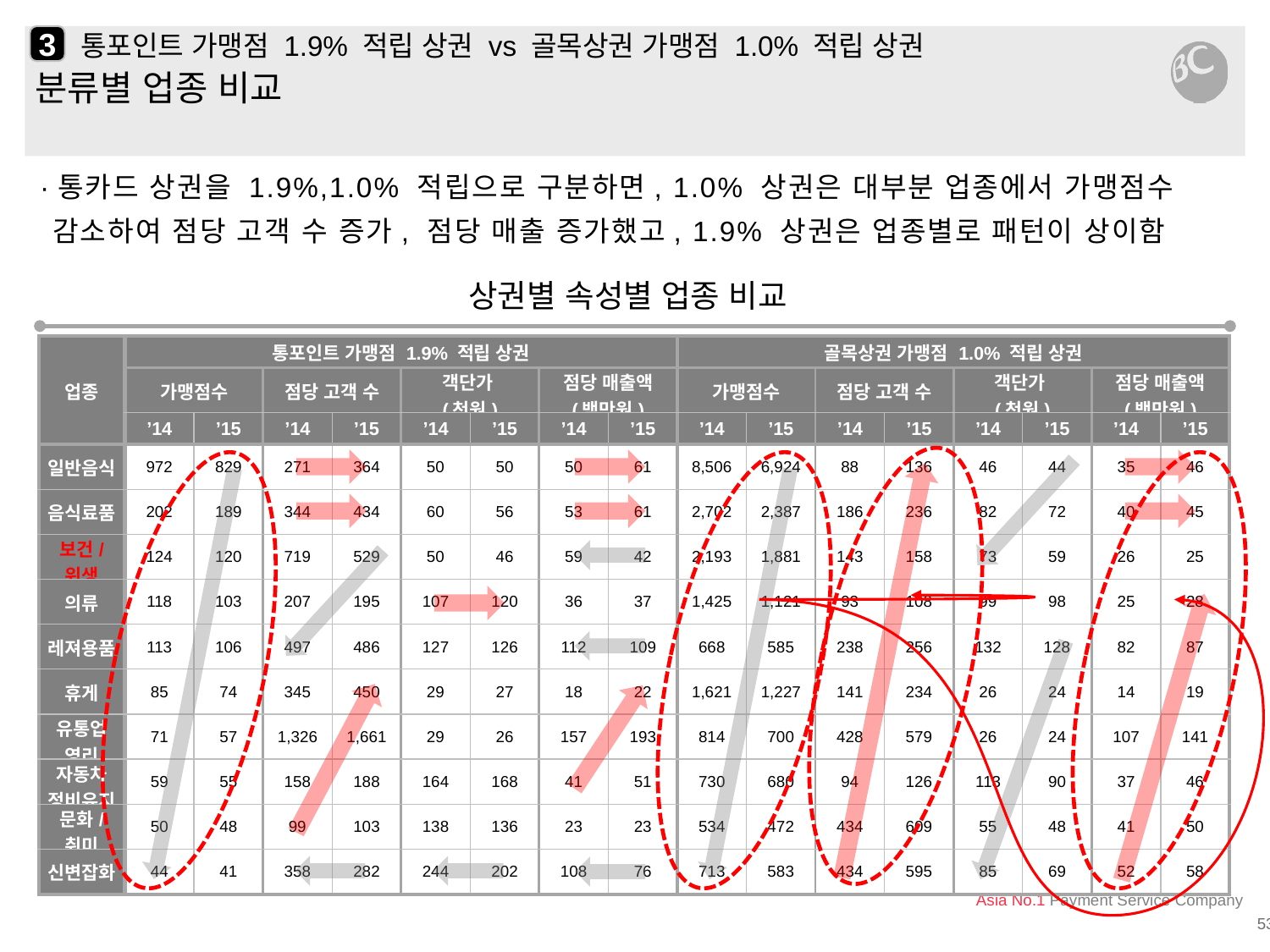

3
# 통포인트 가맹점 1.9% 적립 상권 vs 골목상권 가맹점 1.0% 적립 상권
분류별 업종 비교
·통카드 상권을 1.9%,1.0% 적립으로 구분하면, 1.0% 상권은 대부분 업종에서 가맹점수 감소하여 점당 고객 수 증가, 점당 매출 증가했고, 1.9% 상권은 업종별로 패턴이 상이함
상권별 속성별 업종 비교
| 업종 | 통포인트 가맹점 1.9% 적립 상권 |  |  |  |  |  |  |  | 골목상권 가맹점 1.0% 적립 상권 |  |  |  |  |  |  |  |
| --- | --- | --- | --- | --- | --- | --- | --- | --- | --- | --- | --- | --- | --- | --- | --- | --- |
|  | 가맹점수 |  | 점당 고객 수 |  | 객단가 (천원) |  | 점당 매출액 (백만원) |  | 가맹점수 |  | 점당 고객 수 |  | 객단가 (천원) |  | 점당 매출액 (백만원) |  |
|  | ’14 | ’15 | ’14 | ’15 | ’14 | ’15 | ’14 | ’15 | ’14 | ’15 | ’14 | ’15 | ’14 | ’15 | ’14 | ’15 |
| 일반음식 | 972 | 829 | 271 | 364 | 50 | 50 | 50 | 61 | 8,506 | 6,924 | 88 | 136 | 46 | 44 | 35 | 46 |
| 음식료품 | 202 | 189 | 344 | 434 | 60 | 56 | 53 | 61 | 2,702 | 2,387 | 186 | 236 | 82 | 72 | 40 | 45 |
| 보건/ 위생 | 124 | 120 | 719 | 529 | 50 | 46 | 59 | 42 | 2,193 | 1,881 | 143 | 158 | 73 | 59 | 26 | 25 |
| 의류 | 118 | 103 | 207 | 195 | 107 | 120 | 36 | 37 | 1,425 | 1,121 | 93 | 108 | 99 | 98 | 25 | 28 |
| 레져용품 | 113 | 106 | 497 | 486 | 127 | 126 | 112 | 109 | 668 | 585 | 238 | 256 | 132 | 128 | 82 | 87 |
| 휴게 | 85 | 74 | 345 | 450 | 29 | 27 | 18 | 22 | 1,621 | 1,227 | 141 | 234 | 26 | 24 | 14 | 19 |
| 유통업 영리 | 71 | 57 | 1,326 | 1,661 | 29 | 26 | 157 | 193 | 814 | 700 | 428 | 579 | 26 | 24 | 107 | 141 |
| 자동차 정비유지 | 59 | 55 | 158 | 188 | 164 | 168 | 41 | 51 | 730 | 680 | 94 | 126 | 113 | 90 | 37 | 46 |
| 문화/ 취미 | 50 | 48 | 99 | 103 | 138 | 136 | 23 | 23 | 534 | 472 | 434 | 609 | 55 | 48 | 41 | 50 |
| 신변잡화 | 44 | 41 | 358 | 282 | 244 | 202 | 108 | 76 | 713 | 583 | 434 | 595 | 85 | 69 | 52 | 58 |